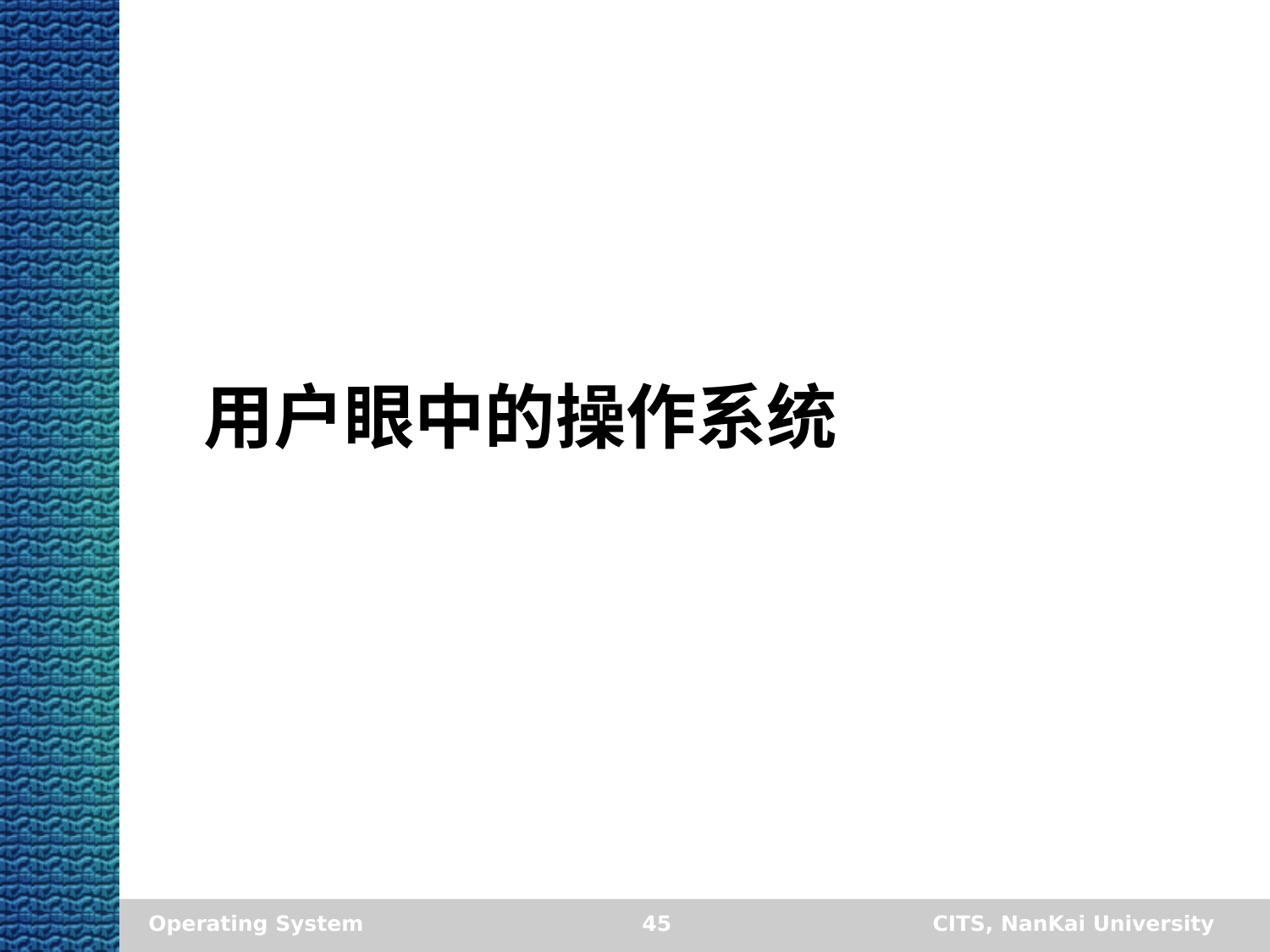

# 用户眼中的操作系统
Operating System
45
CITS, NanKai University